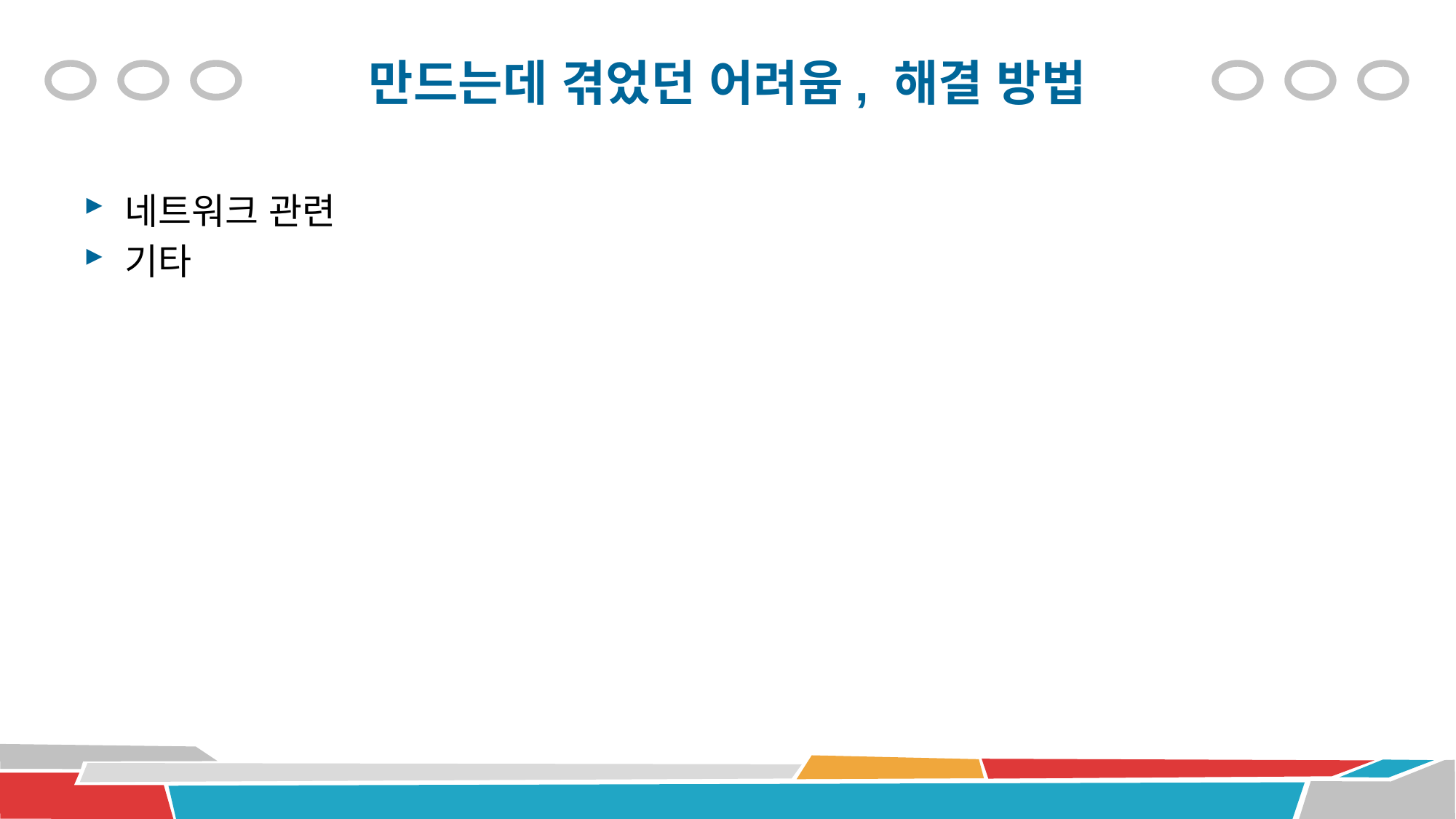

# 만드는데 겪었던 어려움, 해결 방법
네트워크 관련
기타